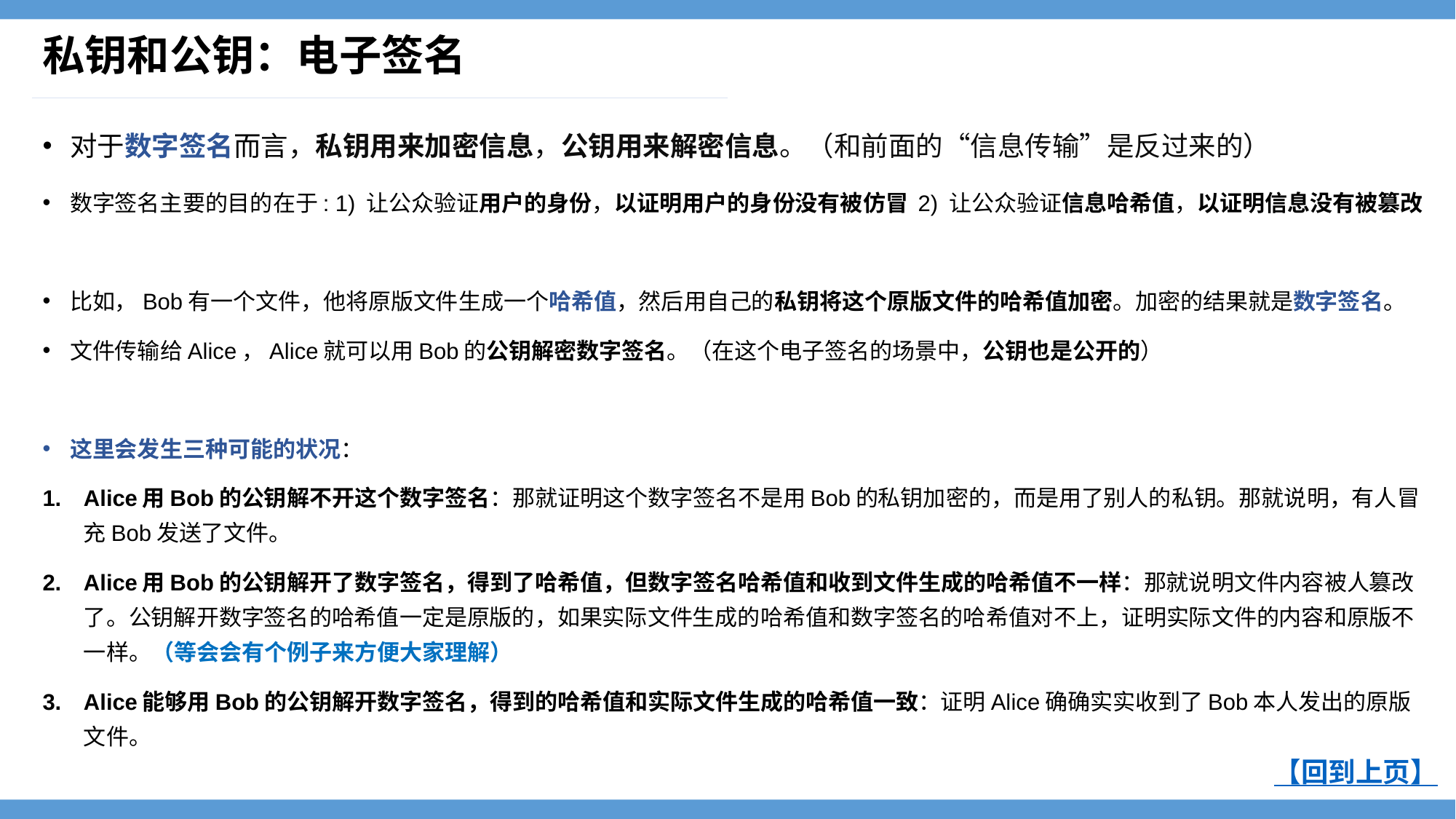

# 私钥和公钥：电子签名
对于数字签名而言，私钥用来加密信息，公钥用来解密信息。（和前面的“信息传输”是反过来的）
数字签名主要的目的在于: 1) 让公众验证用户的身份，以证明用户的身份没有被仿冒 2) 让公众验证信息哈希值，以证明信息没有被篡改

比如，Bob有一个文件，他将原版文件生成一个哈希值，然后用自己的私钥将这个原版文件的哈希值加密。加密的结果就是数字签名。
文件传输给Alice，Alice就可以用Bob的公钥解密数字签名。（在这个电子签名的场景中，公钥也是公开的）

这里会发生三种可能的状况：
Alice用Bob的公钥解不开这个数字签名：那就证明这个数字签名不是用Bob的私钥加密的，而是用了别人的私钥。那就说明，有人冒充Bob发送了文件。
Alice用Bob的公钥解开了数字签名，得到了哈希值，但数字签名哈希值和收到文件生成的哈希值不一样：那就说明文件内容被人篡改了。公钥解开数字签名的哈希值一定是原版的，如果实际文件生成的哈希值和数字签名的哈希值对不上，证明实际文件的内容和原版不一样。（等会会有个例子来方便大家理解）
Alice能够用Bob的公钥解开数字签名，得到的哈希值和实际文件生成的哈希值一致：证明Alice确确实实收到了Bob本人发出的原版文件。
【回到上页】